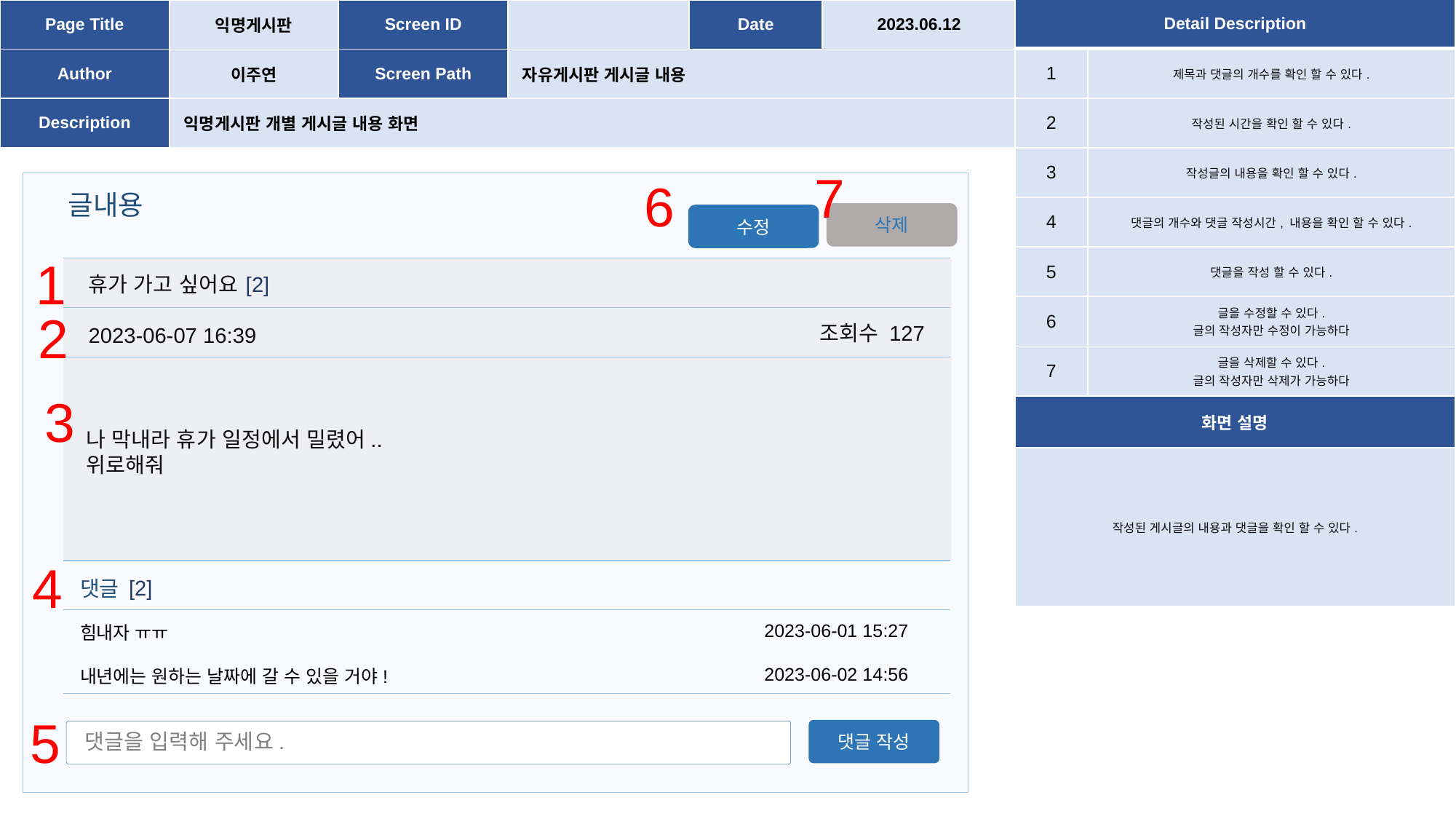

| Page Title | 익명게시판 | Screen ID |  | Date | 2023.06.12 |
| --- | --- | --- | --- | --- | --- |
| Author | 이주연 | Screen Path | 자유게시판 게시글 내용 |  |  |
| Description | 익명게시판 개별 게시글 내용 화면 |  |  |  |  |
| Detail Description |  |
| --- | --- |
| 1 | 제목과 댓글의 개수를 확인 할 수 있다. |
| 2 | 작성된 시간을 확인 할 수 있다. |
| 3 | 작성글의 내용을 확인 할 수 있다. |
| 4 | 댓글의 개수와 댓글 작성시간, 내용을 확인 할 수 있다. |
| 5 | 댓글을 작성 할 수 있다. |
| 6 | 글을 수정할 수 있다. 글의 작성자만 수정이 가능하다 |
| 7 | 글을 삭제할 수 있다. 글의 작성자만 삭제가 가능하다 |
| 화면 설명 |  |
| 작성된 게시글의 내용과 댓글을 확인 할 수 있다. |  |
7
6

글내용
삭제
수정
휴가 가고 싶어요
조회수 127
2023-06-07 16:39
나 막내라 휴가 일정에서 밀렸어..
위로해줘

1
[2]
2
3
4
[2]
댓글
2023-06-01 15:27

2023-06-02 14:56
힘내자 ㅠㅠ

내년에는 원하는 날짜에 갈 수 있을 거야!
5
댓글 작성
.
댓글을 입력해 주세요.